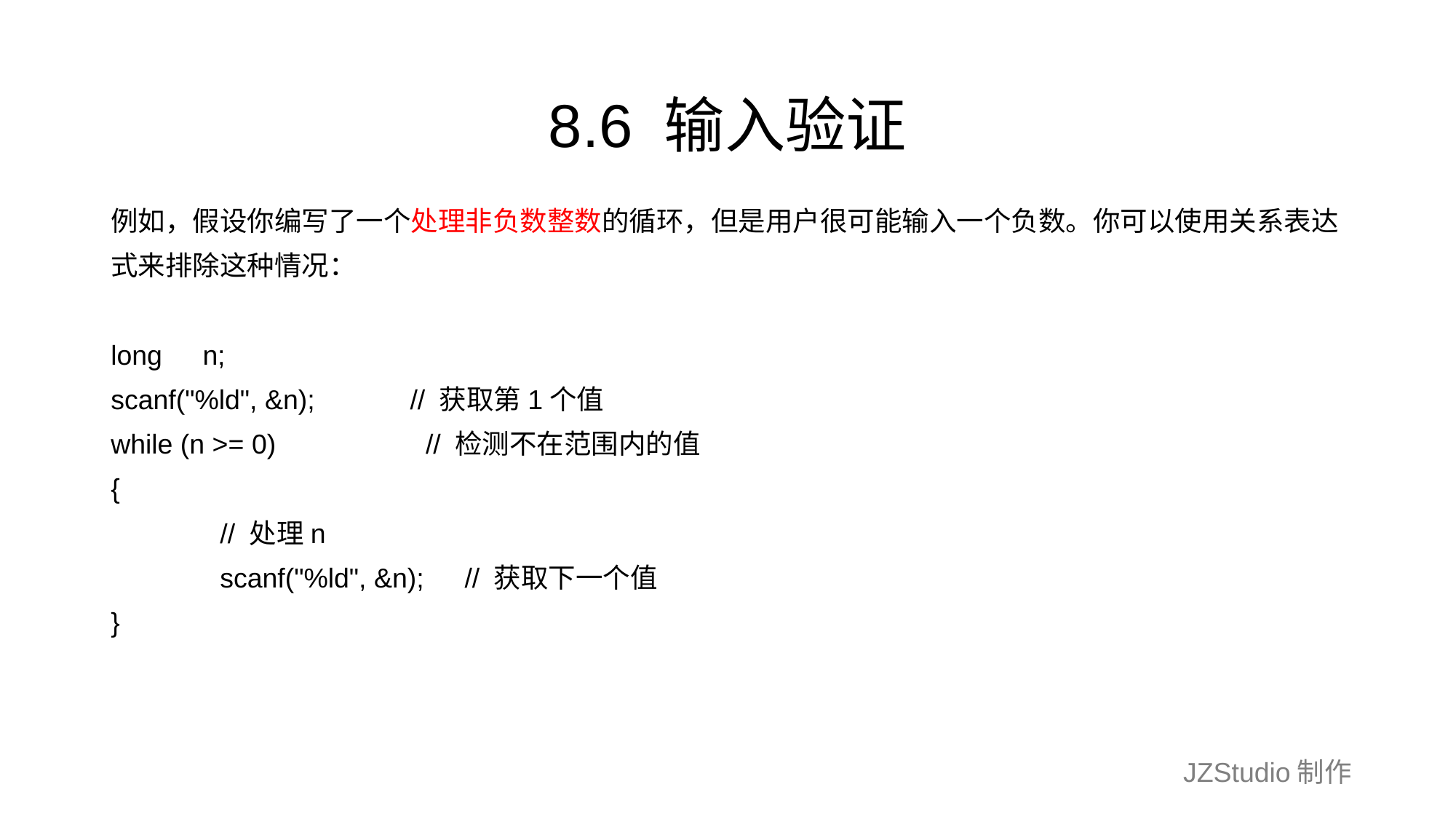

# 8.6 输入验证
例如，假设你编写了一个处理非负数整数的循环，但是用户很可能输入一个负数。你可以使用关系表达
式来排除这种情况：

long　n;
scanf("%ld", &n);　　　// 获取第1个值
while (n >= 0)　　　　　// 检测不在范围内的值
{
	// 处理n
	scanf("%ld", &n);　// 获取下一个值
}